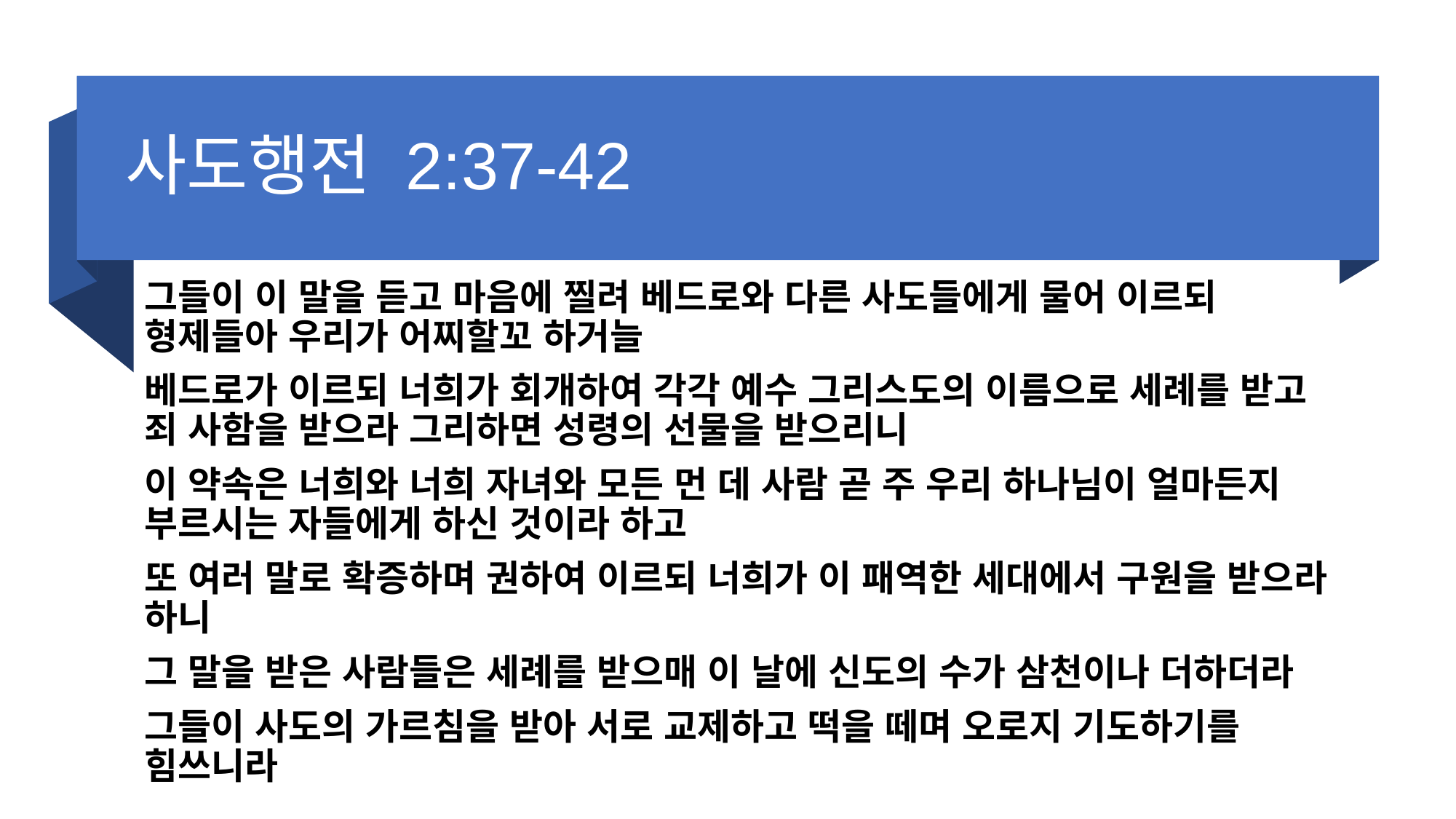

# 사도행전 2:37-42

그들이 이 말을 듣고 마음에 찔려 베드로와 다른 사도들에게 물어 이르되 형제들아 우리가 어찌할꼬 하거늘
베드로가 이르되 너희가 회개하여 각각 예수 그리스도의 이름으로 세례를 받고 죄 사함을 받으라 그리하면 성령의 선물을 받으리니
이 약속은 너희와 너희 자녀와 모든 먼 데 사람 곧 주 우리 하나님이 얼마든지 부르시는 자들에게 하신 것이라 하고
또 여러 말로 확증하며 권하여 이르되 너희가 이 패역한 세대에서 구원을 받으라 하니
그 말을 받은 사람들은 세례를 받으매 이 날에 신도의 수가 삼천이나 더하더라
그들이 사도의 가르침을 받아 서로 교제하고 떡을 떼며 오로지 기도하기를 힘쓰니라